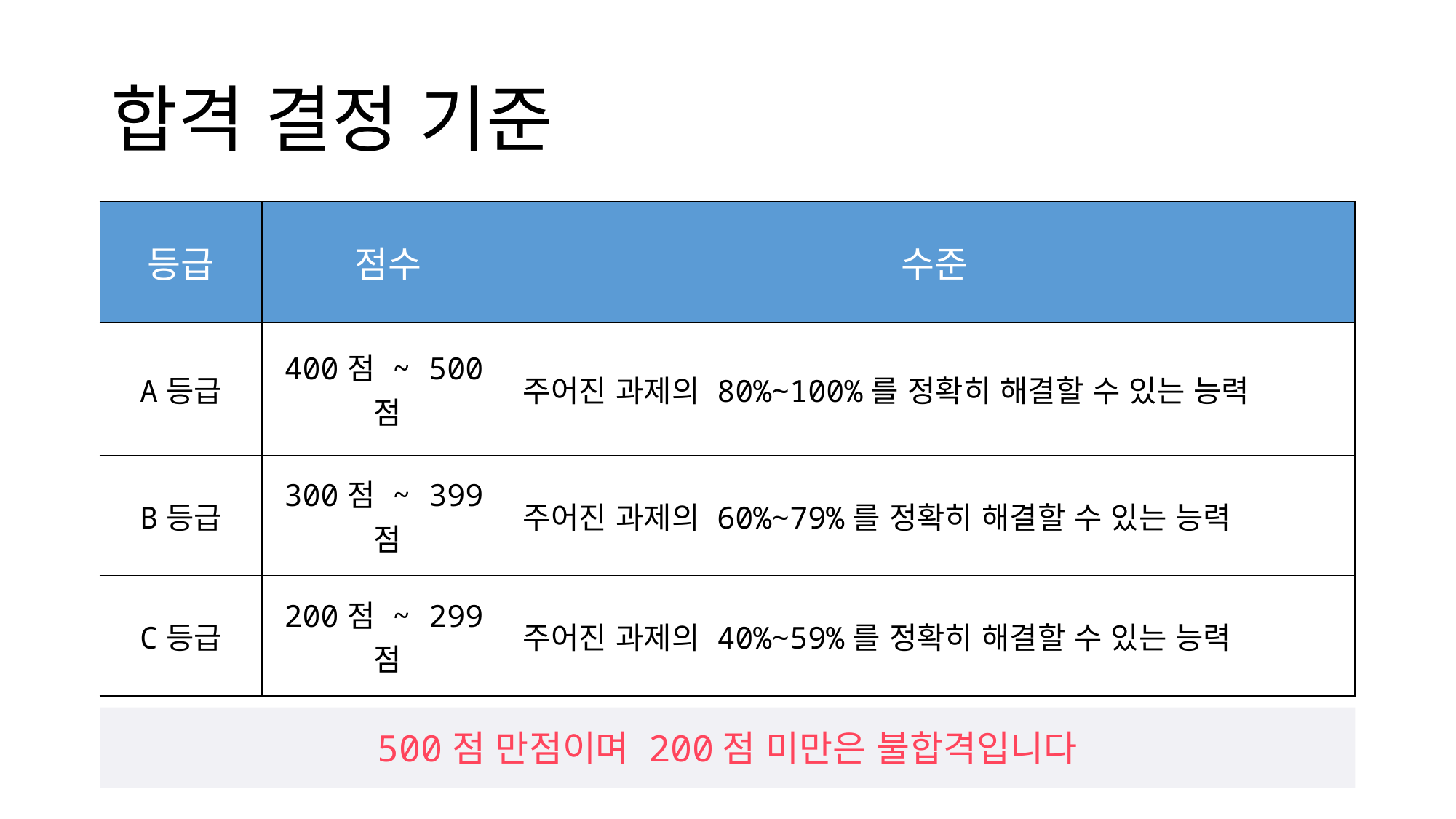

# 합격 결정 기준
| 등급 | 점수 | 수준 |
| --- | --- | --- |
| A등급 | 400점 ~ 500점 | 주어진 과제의 80%∼100%를 정확히 해결할 수 있는 능력 |
| B등급 | 300점 ~ 399점 | 주어진 과제의 60%∼79%를 정확히 해결할 수 있는 능력 |
| C등급 | 200점 ~ 299점 | 주어진 과제의 40%∼59%를 정확히 해결할 수 있는 능력 |
500점 만점이며 200점 미만은 불합격입니다